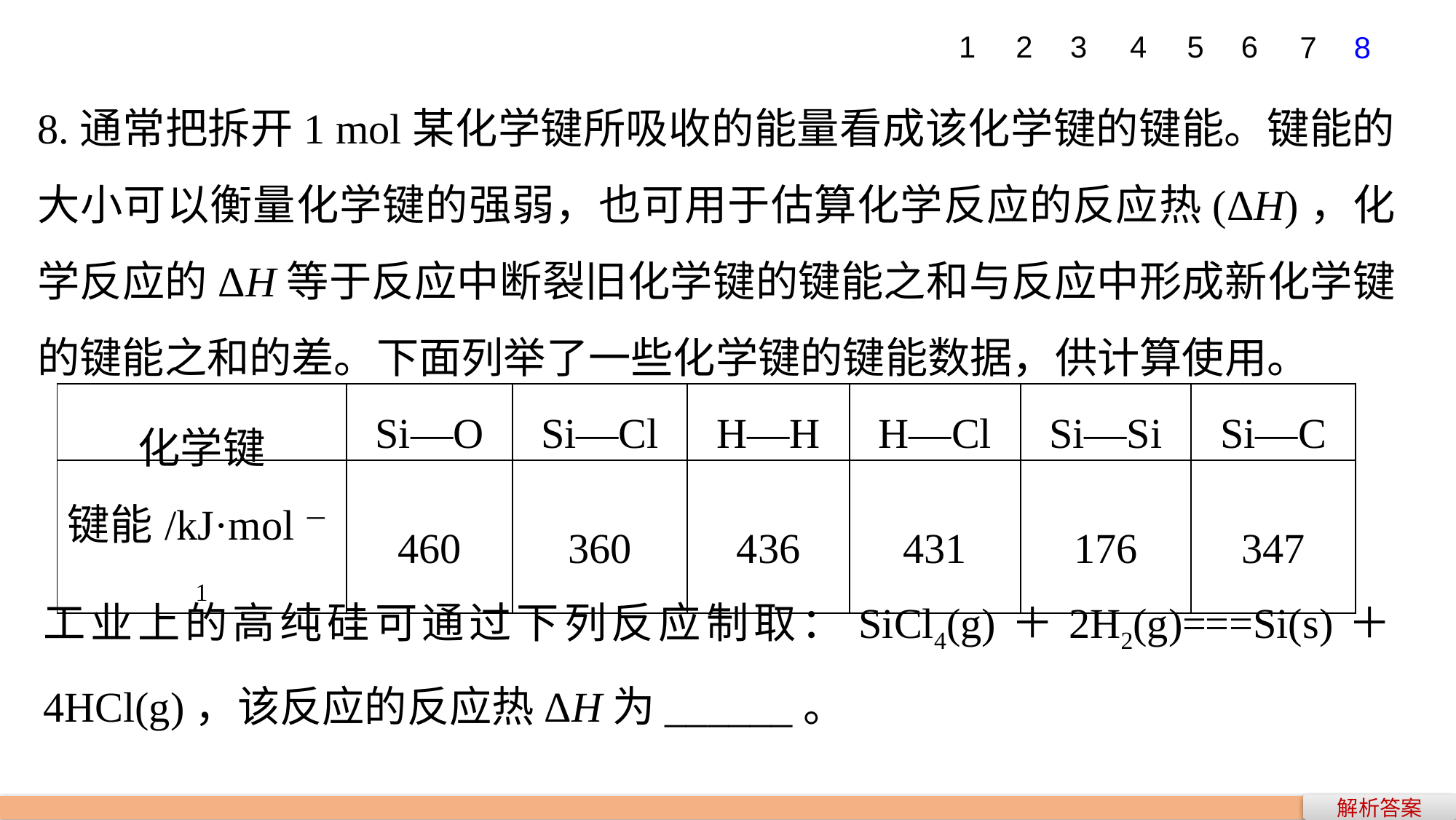

1
2
3
4
5
6
7
8
8.通常把拆开1 mol某化学键所吸收的能量看成该化学键的键能。键能的大小可以衡量化学键的强弱，也可用于估算化学反应的反应热(ΔH)，化学反应的ΔH等于反应中断裂旧化学键的键能之和与反应中形成新化学键的键能之和的差。下面列举了一些化学键的键能数据，供计算使用。
| 化学键 | Si—O | Si—Cl | H—H | H—Cl | Si—Si | Si—C |
| --- | --- | --- | --- | --- | --- | --- |
| 键能/kJ·mol－1 | 460 | 360 | 436 | 431 | 176 | 347 |
工业上的高纯硅可通过下列反应制取：SiCl4(g)＋2H2(g)===Si(s)＋4HCl(g)，该反应的反应热ΔH为______。
解析答案